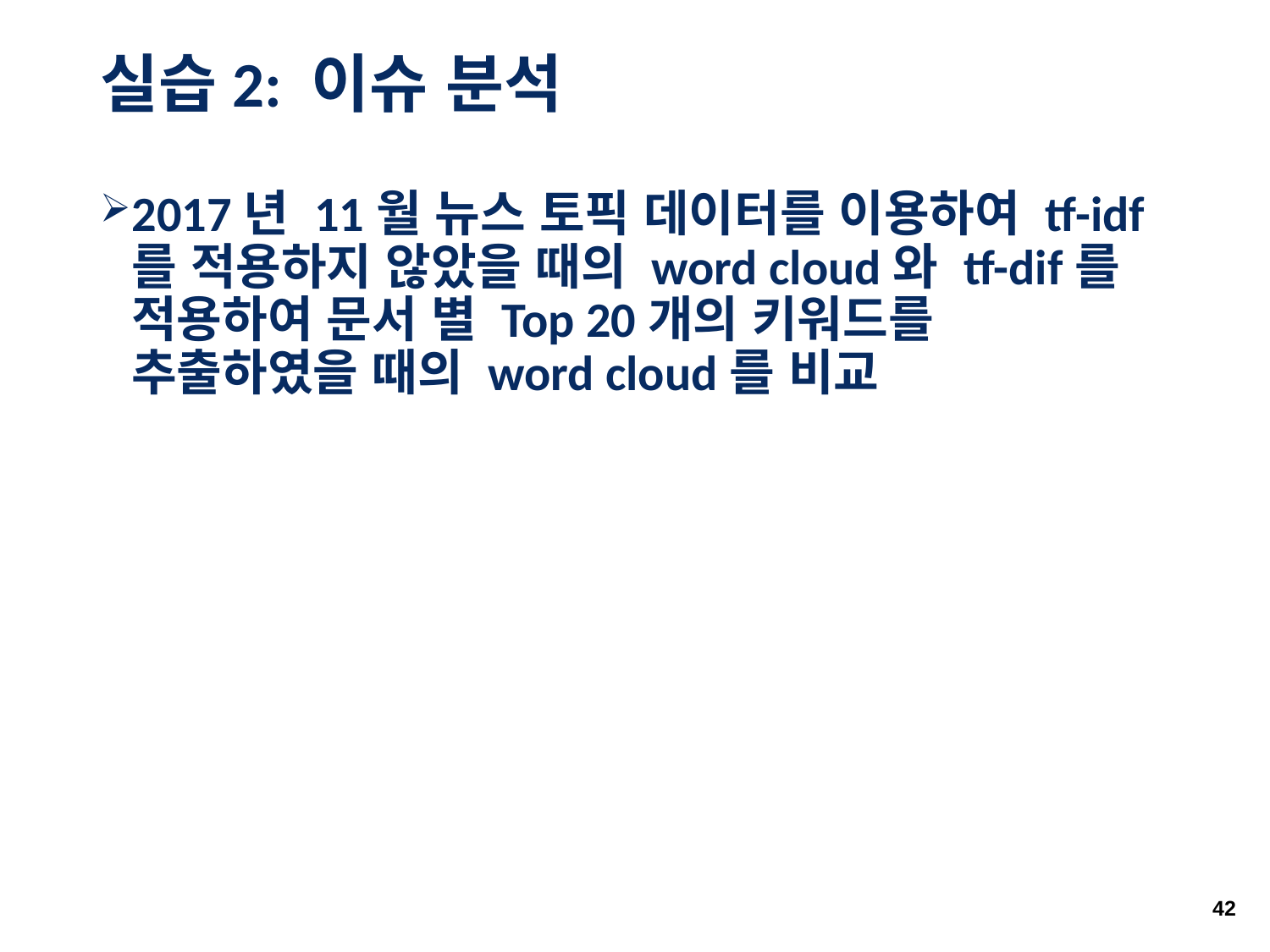

# 실습2: 이슈 분석
2017년 11월 뉴스 토픽 데이터를 이용하여 tf-idf를 적용하지 않았을 때의 word cloud와 tf-dif를 적용하여 문서 별 Top 20개의 키워드를 추출하였을 때의 word cloud를 비교

42